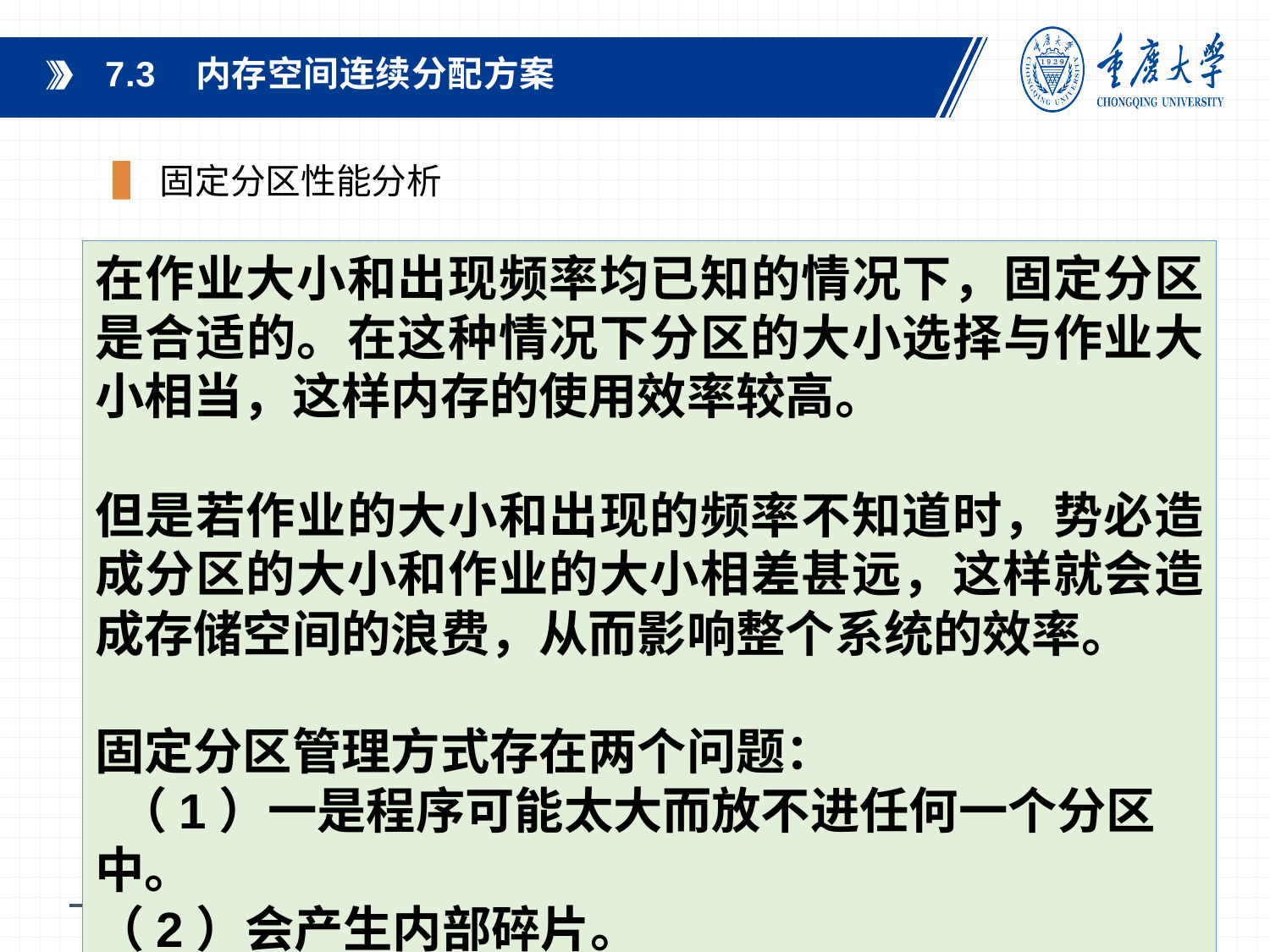

7.3   内存空间连续分配方案
固定分区性能分析
课程教材：

在作业大小和出现频率均已知的情况下，固定分区是合适的。在这种情况下分区的大小选择与作业大小相当，这样内存的使用效率较高。

但是若作业的大小和出现的频率不知道时，势必造成分区的大小和作业的大小相差甚远，这样就会造成存储空间的浪费，从而影响整个系统的效率。

固定分区管理方式存在两个问题：
 （1）一是程序可能太大而放不进任何一个分区中。
（2）会产生内部碎片。